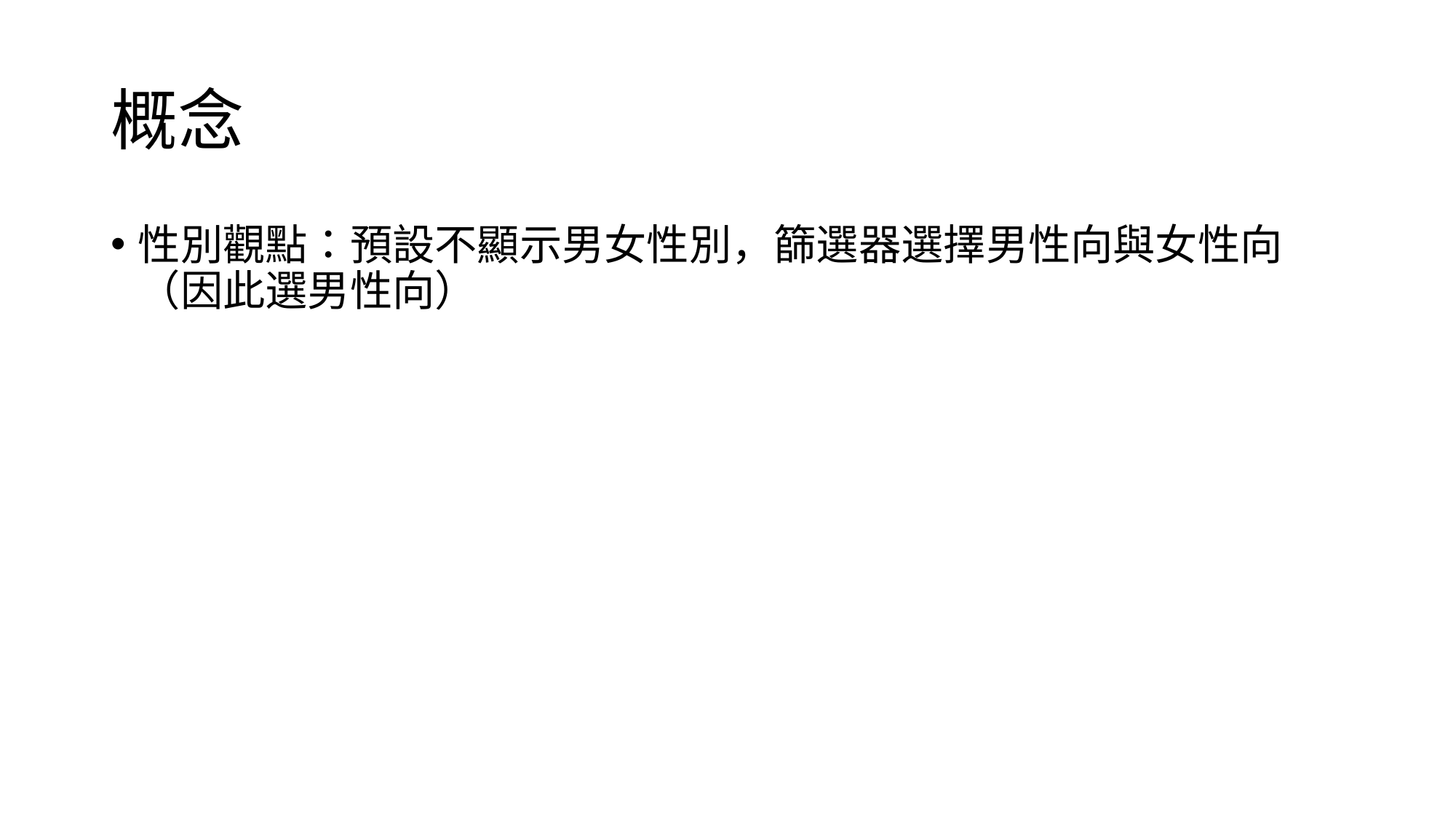

# 概念
性別觀點：預設不顯示男女性別，篩選器選擇男性向與女性向（因此選男性向）